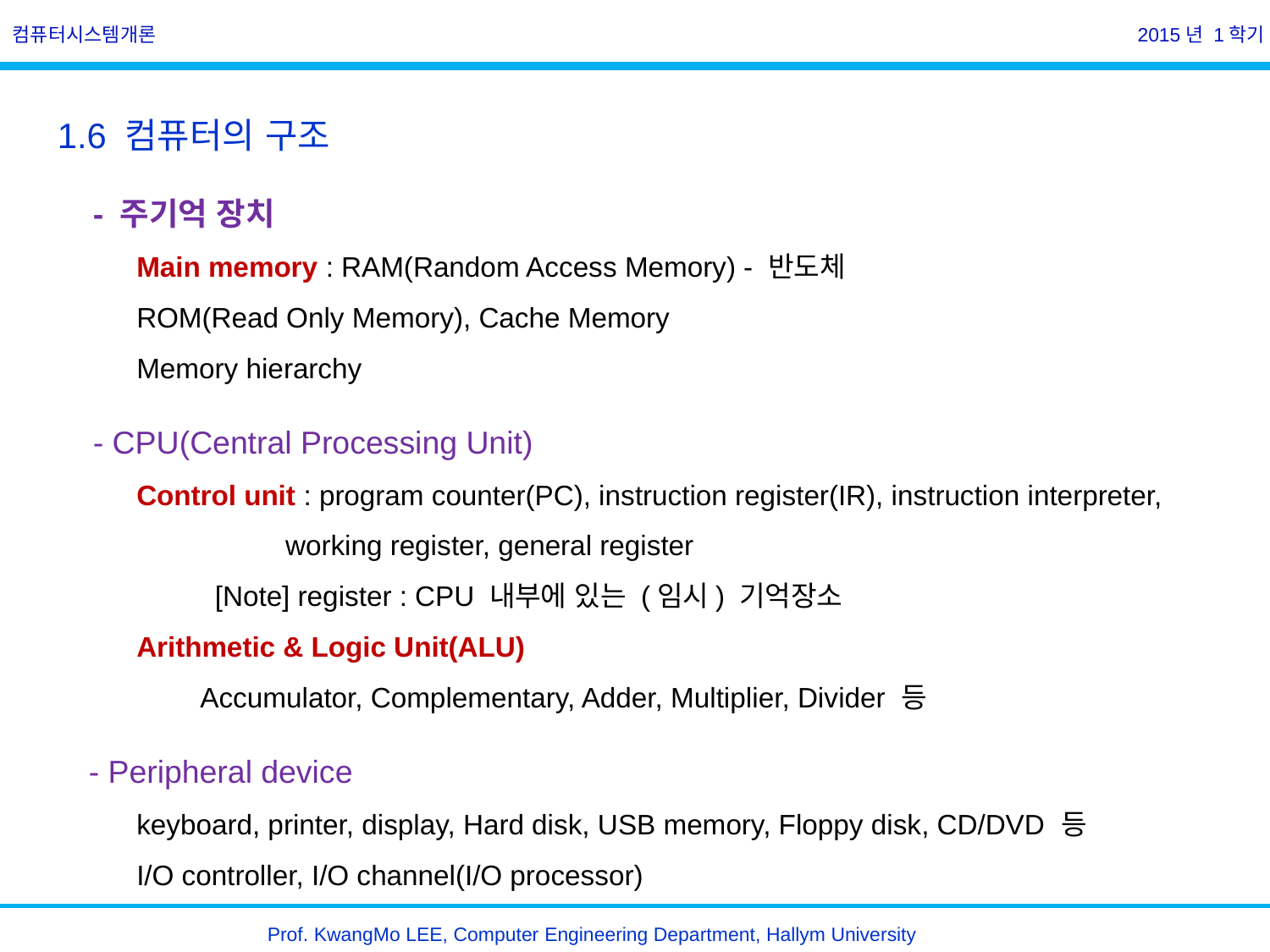

컴퓨터시스템개론
2015년 1학기
1.6 컴퓨터의 구조
    - 주기억 장치
  Main memory : RAM(Random Access Memory) - 반도체
  ROM(Read Only Memory), Cache Memory
  Memory hierarchy
    - CPU(Central Processing Unit)
  Control unit : program counter(PC), instruction register(IR), instruction interpreter,
                     working register, general register
            [Note] register : CPU 내부에 있는 (임시) 기억장소
  Arithmetic & Logic Unit(ALU)
  Accumulator, Complementary, Adder, Multiplier, Divider 등
    - Peripheral device
  keyboard, printer, display, Hard disk, USB memory, Floppy disk, CD/DVD 등
  I/O controller, I/O channel(I/O processor)
Prof. KwangMo LEE, Computer Engineering Department, Hallym University